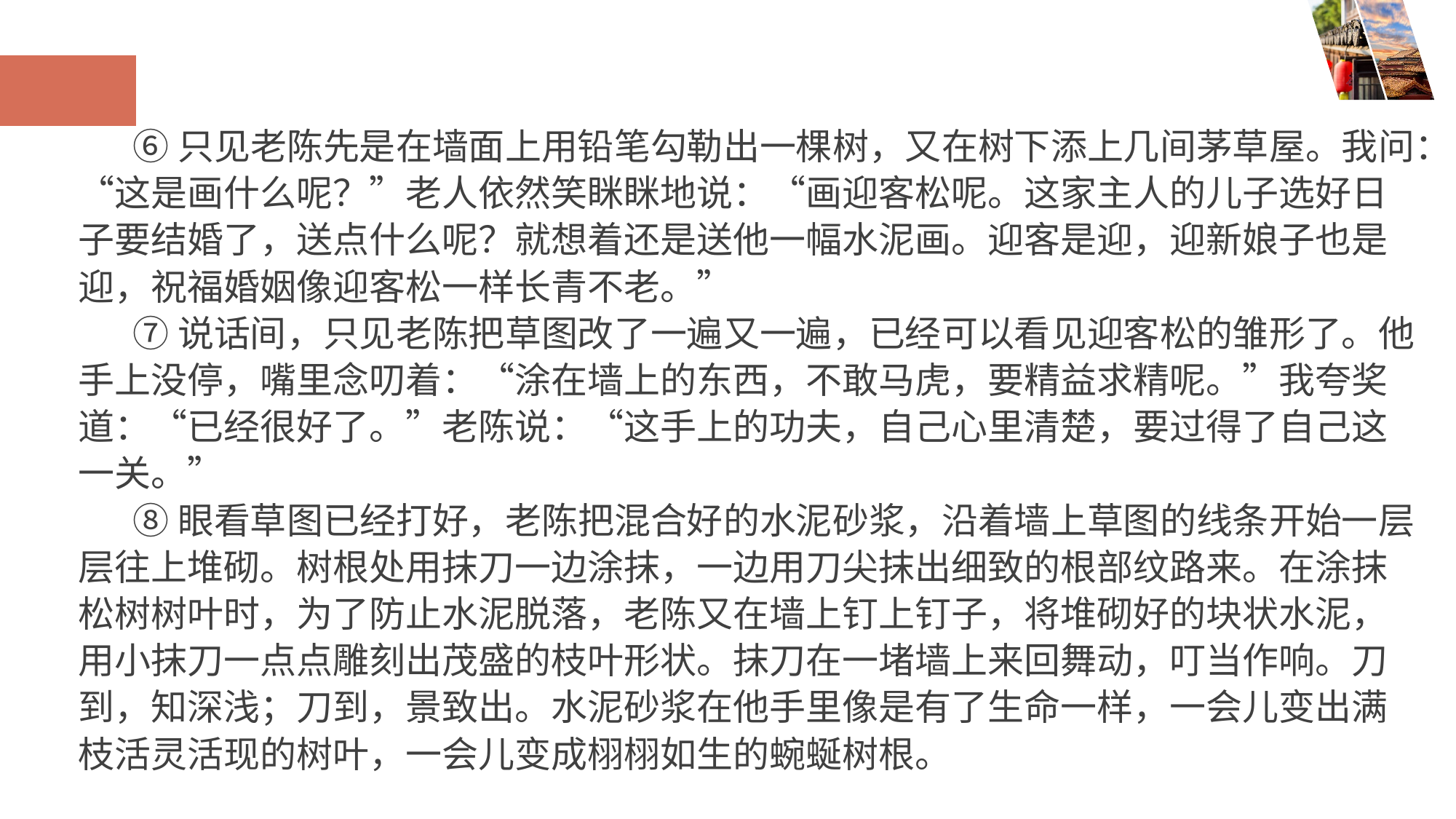

⑥只见老陈先是在墙面上用铅笔勾勒出一棵树，又在树下添上几间茅草屋。我问：“这是画什么呢？”老人依然笑眯眯地说：“画迎客松呢。这家主人的儿子选好日子要结婚了，送点什么呢？就想着还是送他一幅水泥画。迎客是迎，迎新娘子也是迎，祝福婚姻像迎客松一样长青不老。”
⑦说话间，只见老陈把草图改了一遍又一遍，已经可以看见迎客松的雏形了。他手上没停，嘴里念叨着：“涂在墙上的东西，不敢马虎，要精益求精呢。”我夸奖道：“已经很好了。”老陈说：“这手上的功夫，自己心里清楚，要过得了自己这一关。”
⑧眼看草图已经打好，老陈把混合好的水泥砂浆，沿着墙上草图的线条开始一层层往上堆砌。树根处用抹刀一边涂抹，一边用刀尖抹出细致的根部纹路来。在涂抹松树树叶时，为了防止水泥脱落，老陈又在墙上钉上钉子，将堆砌好的块状水泥，用小抹刀一点点雕刻出茂盛的枝叶形状。抹刀在一堵墙上来回舞动，叮当作响。刀到，知深浅；刀到，景致出。水泥砂浆在他手里像是有了生命一样，一会儿变出满枝活灵活现的树叶，一会儿变成栩栩如生的蜿蜒树根。
您的内容打在这里，或者通过复制您的文本后，在此框中选择粘贴，并选择只保留文字。
您的内容打在这里，或者通过复制您的文本后，在此框中选择粘贴，并选择只保留文字。
您的内容打在这里，或者通过复制您的文本后，在此框中选择粘贴，并选择只保留文字。